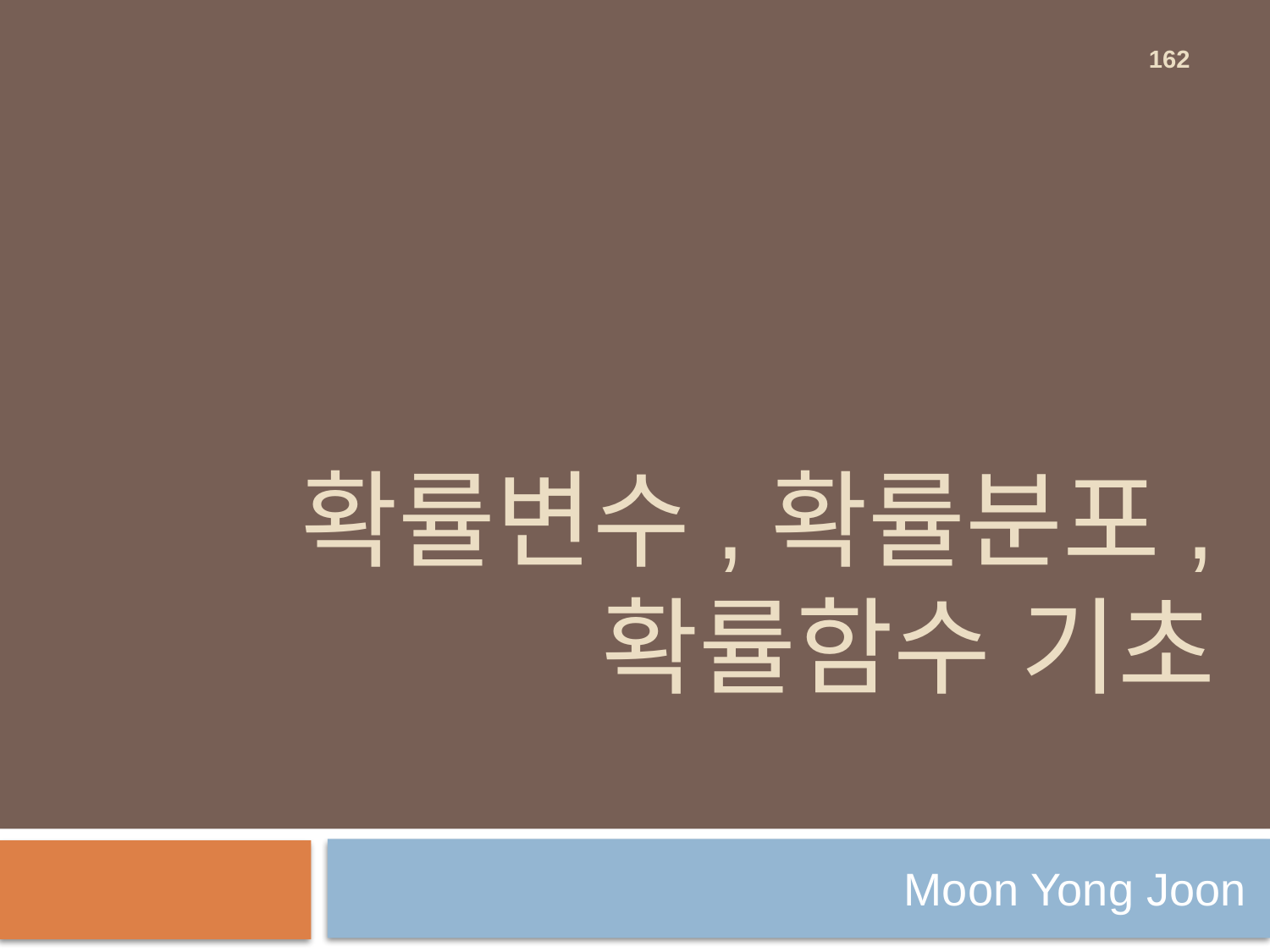

162
# 확률변수,확률분포, 확률함수 기초
Moon Yong Joon